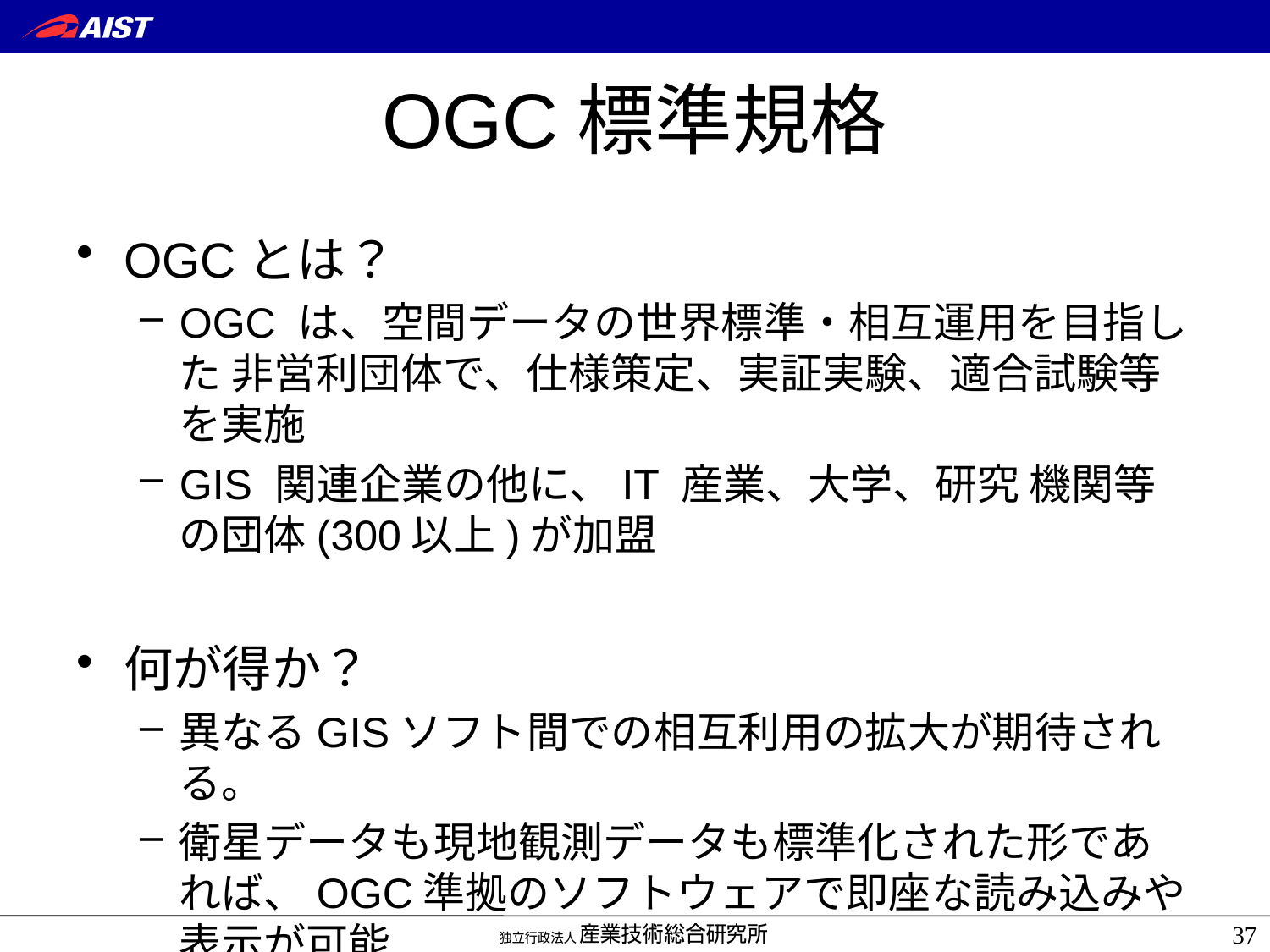

# OGC標準規格
OGCとは？
OGC は、空間データの世界標準・相互運用を目指した 非営利団体で、仕様策定、実証実験、適合試験等を実施
GIS 関連企業の他に、IT 産業、大学、研究 機関等の団体(300以上)が加盟

何が得か？
異なるGISソフト間での相互利用の拡大が期待される。
衛星データも現地観測データも標準化された形であれば、OGC準拠のソフトウェアで即座な読み込みや表示が可能
37